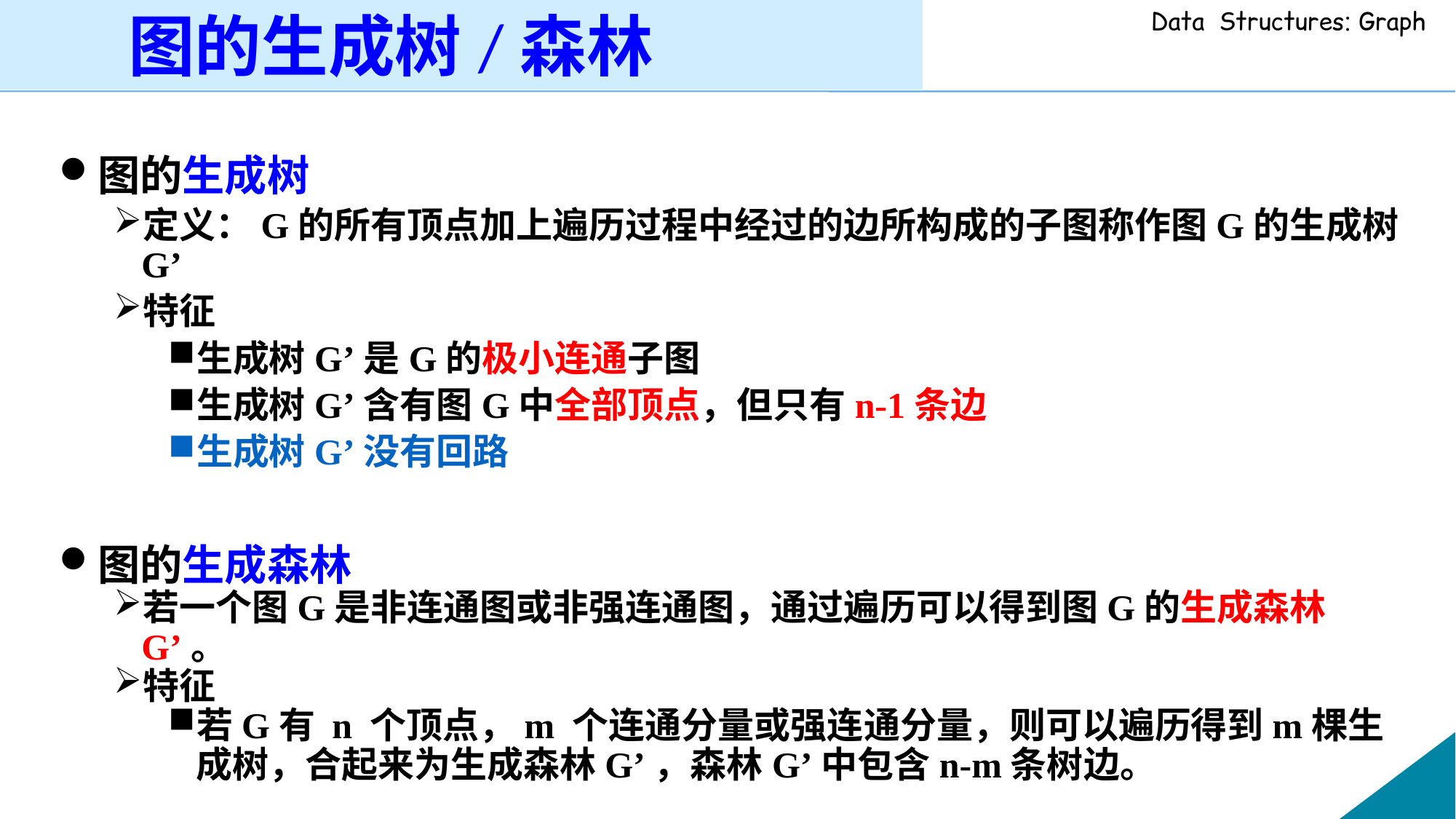

图的生成树/森林
图的生成树
定义：G的所有顶点加上遍历过程中经过的边所构成的子图称作图G的生成树G’
特征
生成树G’是G的极小连通子图
生成树G’含有图G中全部顶点，但只有n-1条边
生成树G’没有回路

图的生成森林
若一个图G是非连通图或非强连通图，通过遍历可以得到图G的生成森林G’。
特征
若G有 n 个顶点，m 个连通分量或强连通分量，则可以遍历得到m棵生成树，合起来为生成森林G’，森林G’中包含n-m条树边。